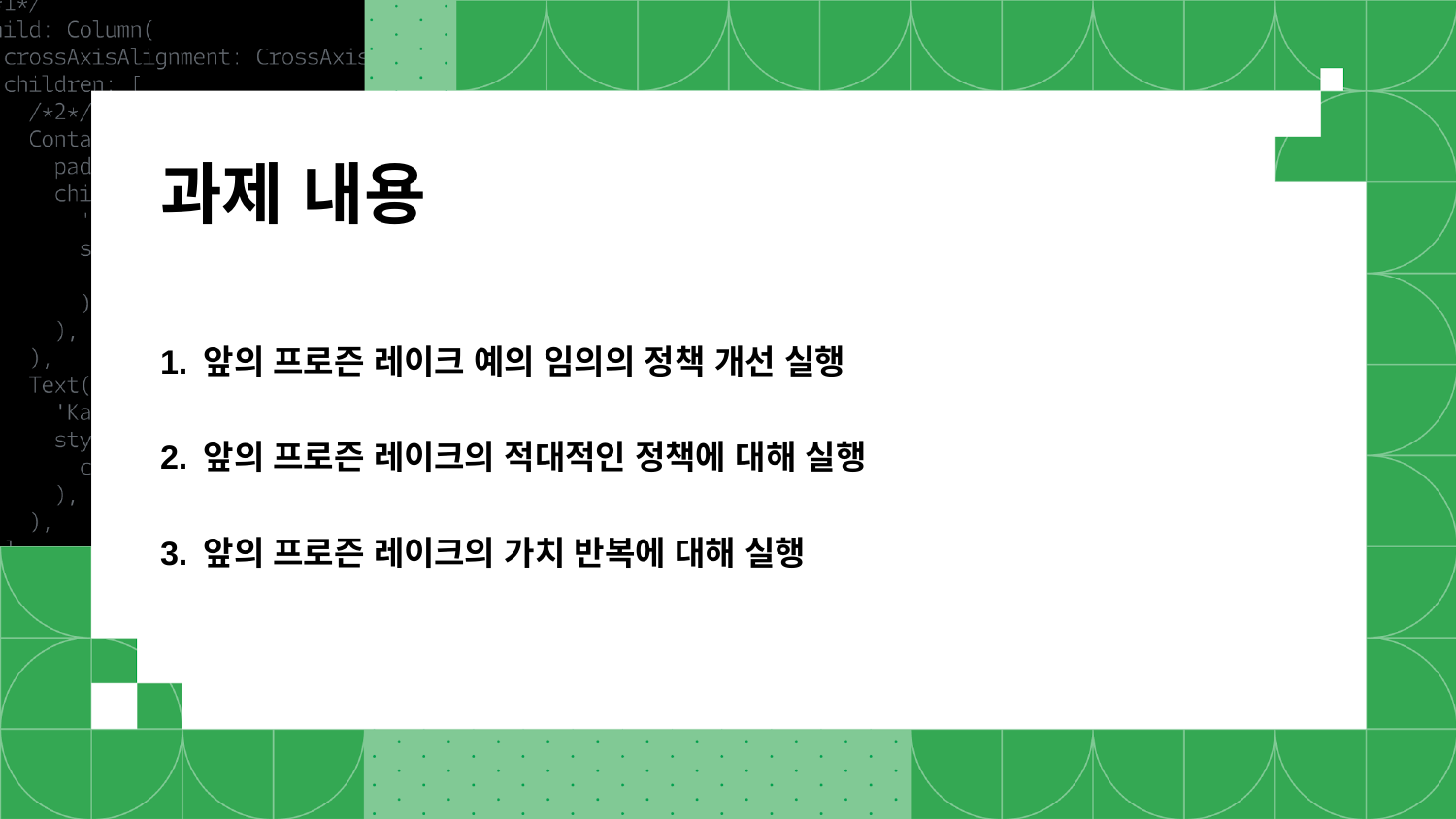

# 과제 내용 1. 앞의 프로즌 레이크 예의 임의의 정책 개선 실행 2. 앞의 프로즌 레이크의 적대적인 정책에 대해 실행 3. 앞의 프로즌 레이크의 가치 반복에 대해 실행